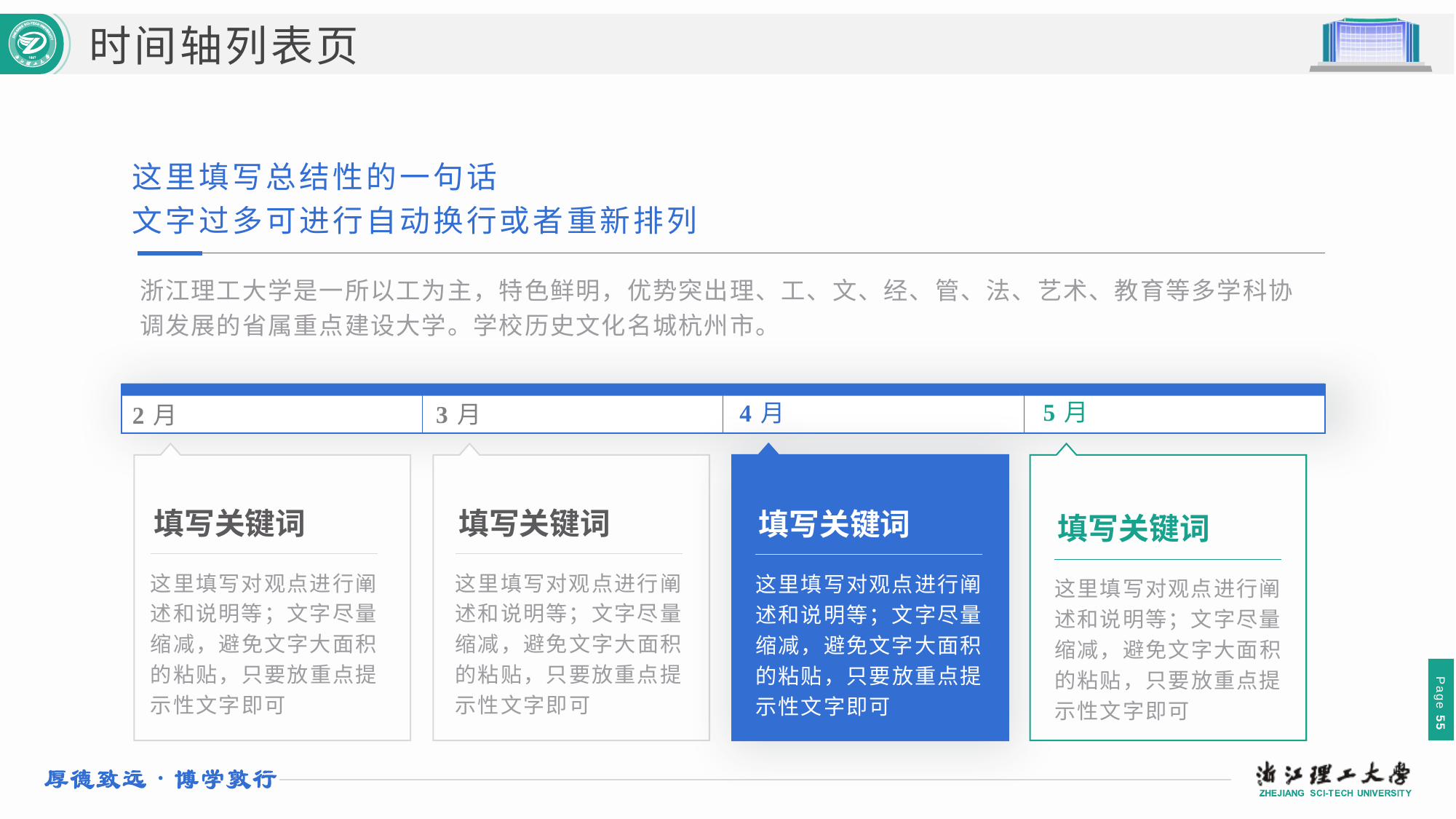

时间轴列表页
这里填写总结性的一句话
文字过多可进行自动换行或者重新排列
浙江理工大学是一所以工为主，特色鲜明，优势突出理、工、文、经、管、法、艺术、教育等多学科协调发展的省属重点建设大学。学校历史文化名城杭州市。

5月
4月
3月
2月

填写关键词
填写关键词
填写关键词
填写关键词
这里填写对观点进行阐述和说明等；文字尽量缩减，避免文字大面积的粘贴，只要放重点提示性文字即可
这里填写对观点进行阐述和说明等；文字尽量缩减，避免文字大面积的粘贴，只要放重点提示性文字即可
这里填写对观点进行阐述和说明等；文字尽量缩减，避免文字大面积的粘贴，只要放重点提示性文字即可
这里填写对观点进行阐述和说明等；文字尽量缩减，避免文字大面积的粘贴，只要放重点提示性文字即可